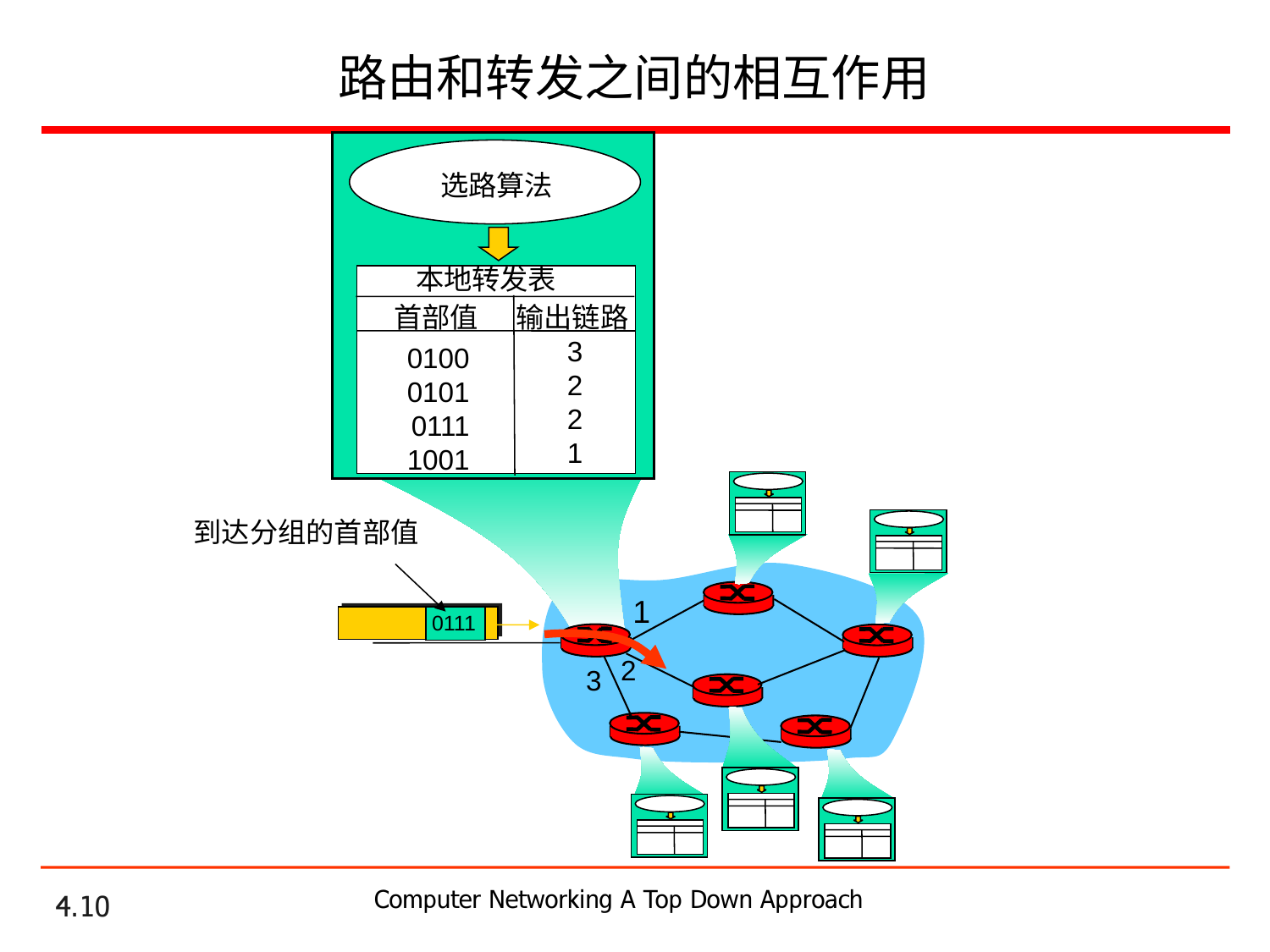

# 路由和转发之间的相互作用

选路算法

     本地转发表

首部值
输出链路

3
2
2
1

0100
0101
0111
1001

到达分组的首部值

1

0111

2

3